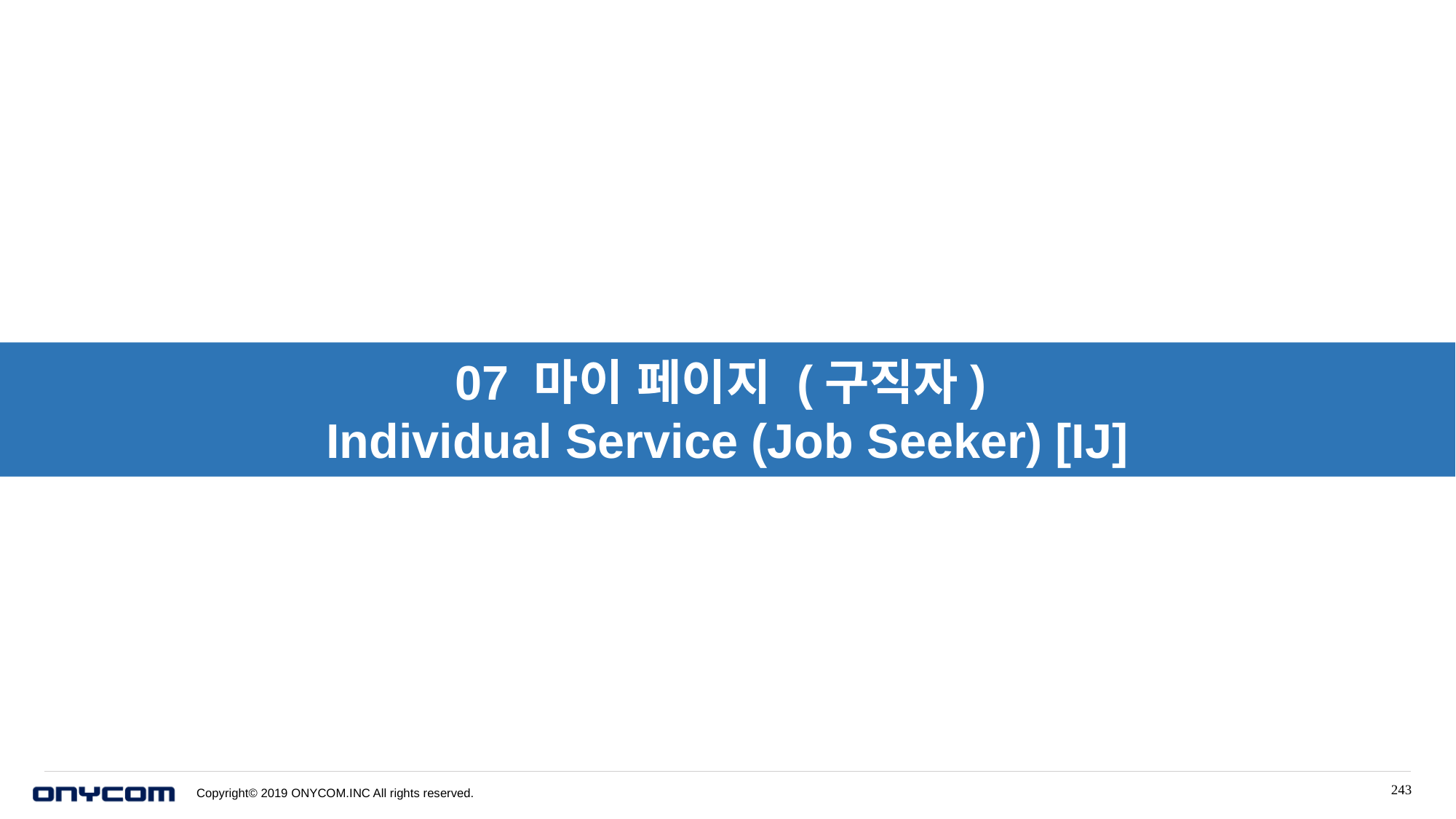

07 마이 페이지 (구직자)
Individual Service (Job Seeker) [IJ]
243